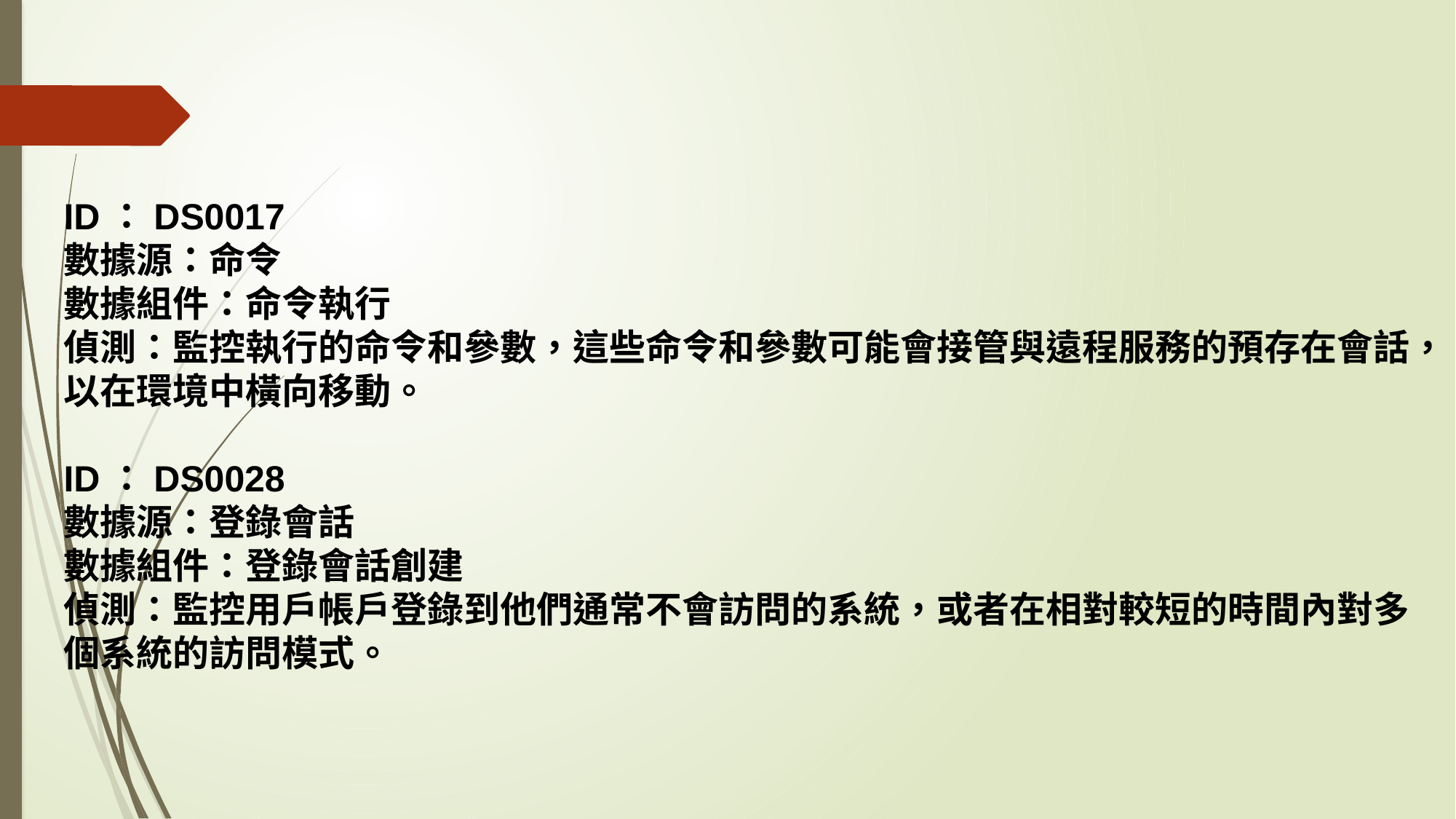

ID：DS0017
數據源：命令
數據組件：命令執行
偵測：監控執行的命令和參數，這些命令和參數可能會接管與遠程服務的預存在會話，以在環境中橫向移動。

ID：DS0028
數據源：登錄會話
數據組件：登錄會話創建
偵測：監控用戶帳戶登錄到他們通常不會訪問的系統，或者在相對較短的時間內對多個系統的訪問模式。